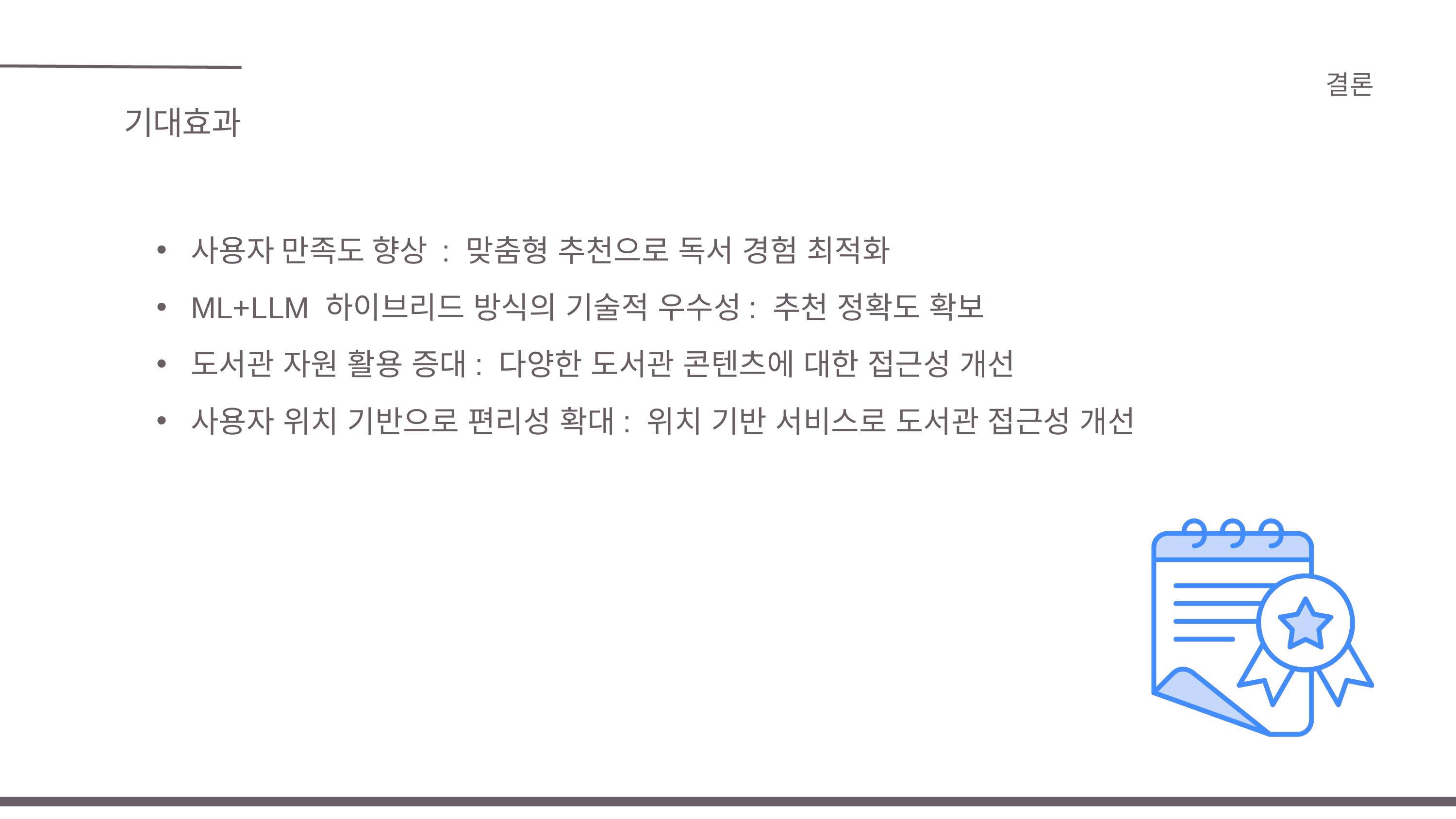

결론

기대효과
사용자 만족도 향상 : 맞춤형 추천으로 독서 경험 최적화
ML+LLM 하이브리드 방식의 기술적 우수성: 추천 정확도 확보
도서관 자원 활용 증대: 다양한 도서관 콘텐츠에 대한 접근성 개선
사용자 위치 기반으로 편리성 확대: 위치 기반 서비스로 도서관 접근성 개선